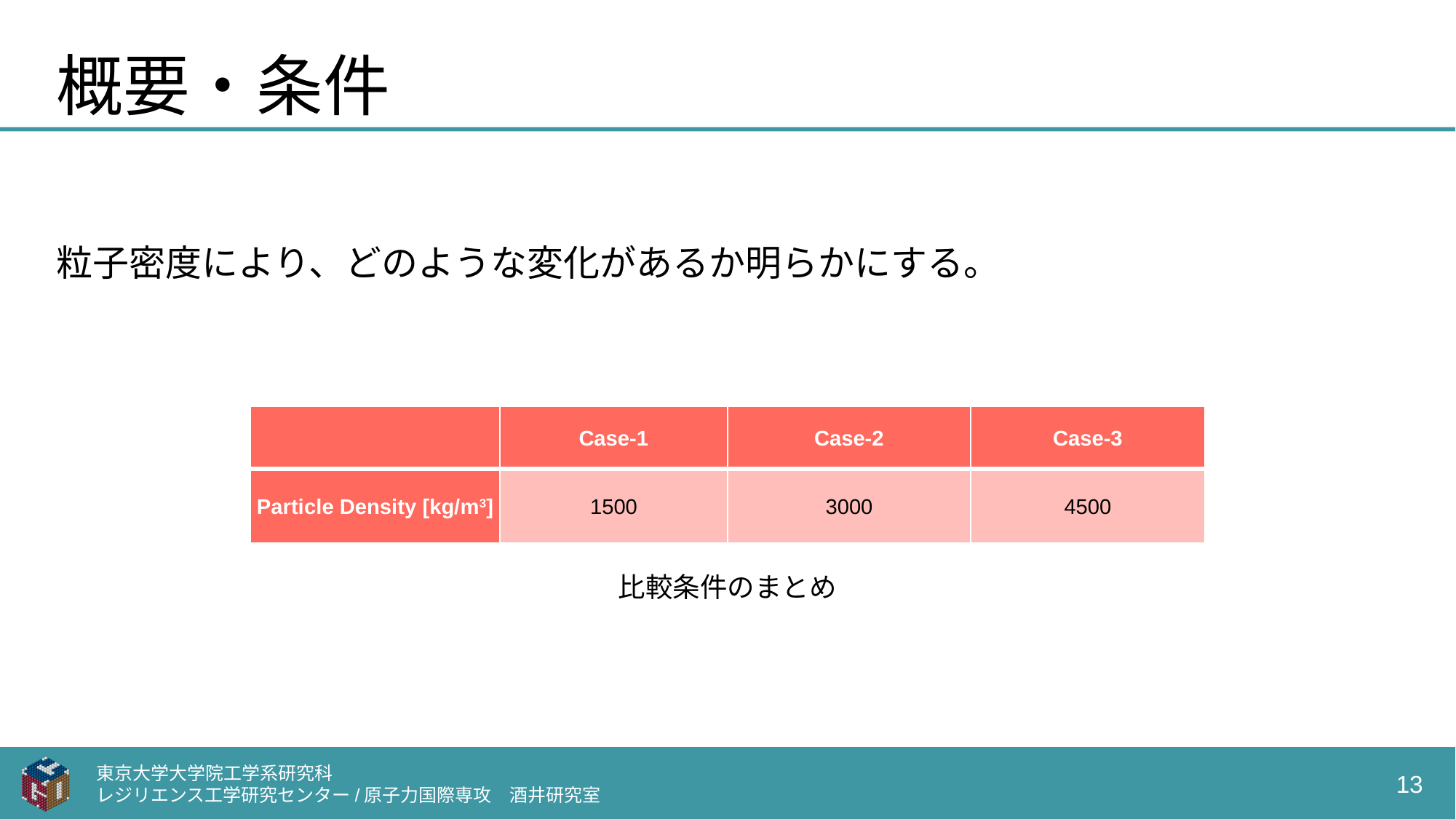

# 概要・条件
粒子密度により、どのような変化があるか明らかにする。
|  | Case-1 | Case-2 | Case-3 |
| --- | --- | --- | --- |
| Particle Density [kg/m3] | 1500 | 3000 | 4500 |
比較条件のまとめ
東京大学大学院工学系研究科
レジリエンス工学研究センター/原子力国際専攻　酒井研究室
13